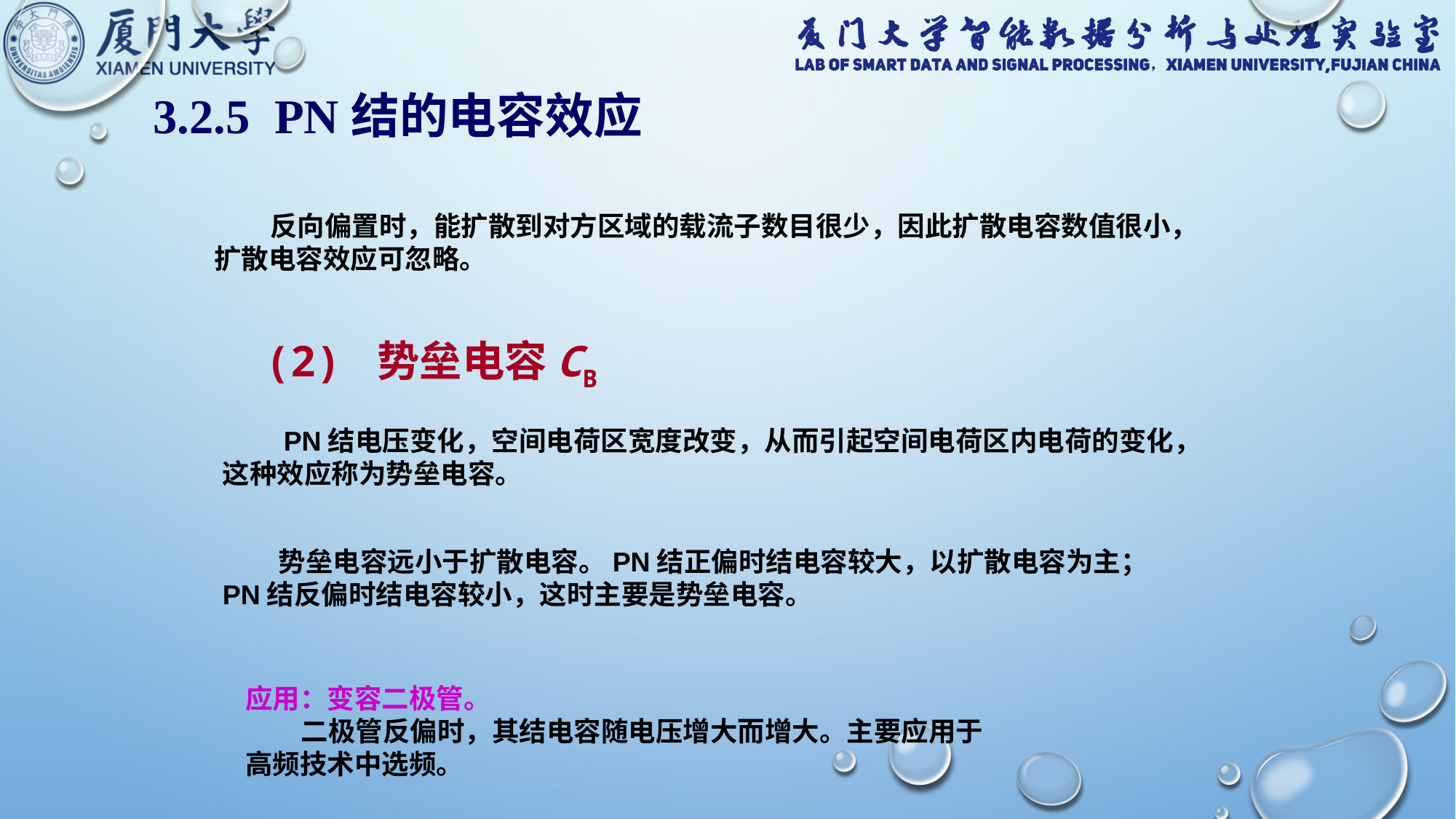

3.2.5  PN结的电容效应
        反向偏置时，能扩散到对方区域的载流子数目很少，因此扩散电容数值很小，扩散电容效应可忽略。
 (2) 势垒电容CB
        PN结电压变化，空间电荷区宽度改变，从而引起空间电荷区内电荷的变化，这种效应称为势垒电容。
        势垒电容远小于扩散电容。PN结正偏时结电容较大，以扩散电容为主；PN结反偏时结电容较小，这时主要是势垒电容。
应用：变容二极管。
        二极管反偏时，其结电容随电压增大而增大。主要应用于
高频技术中选频。
173